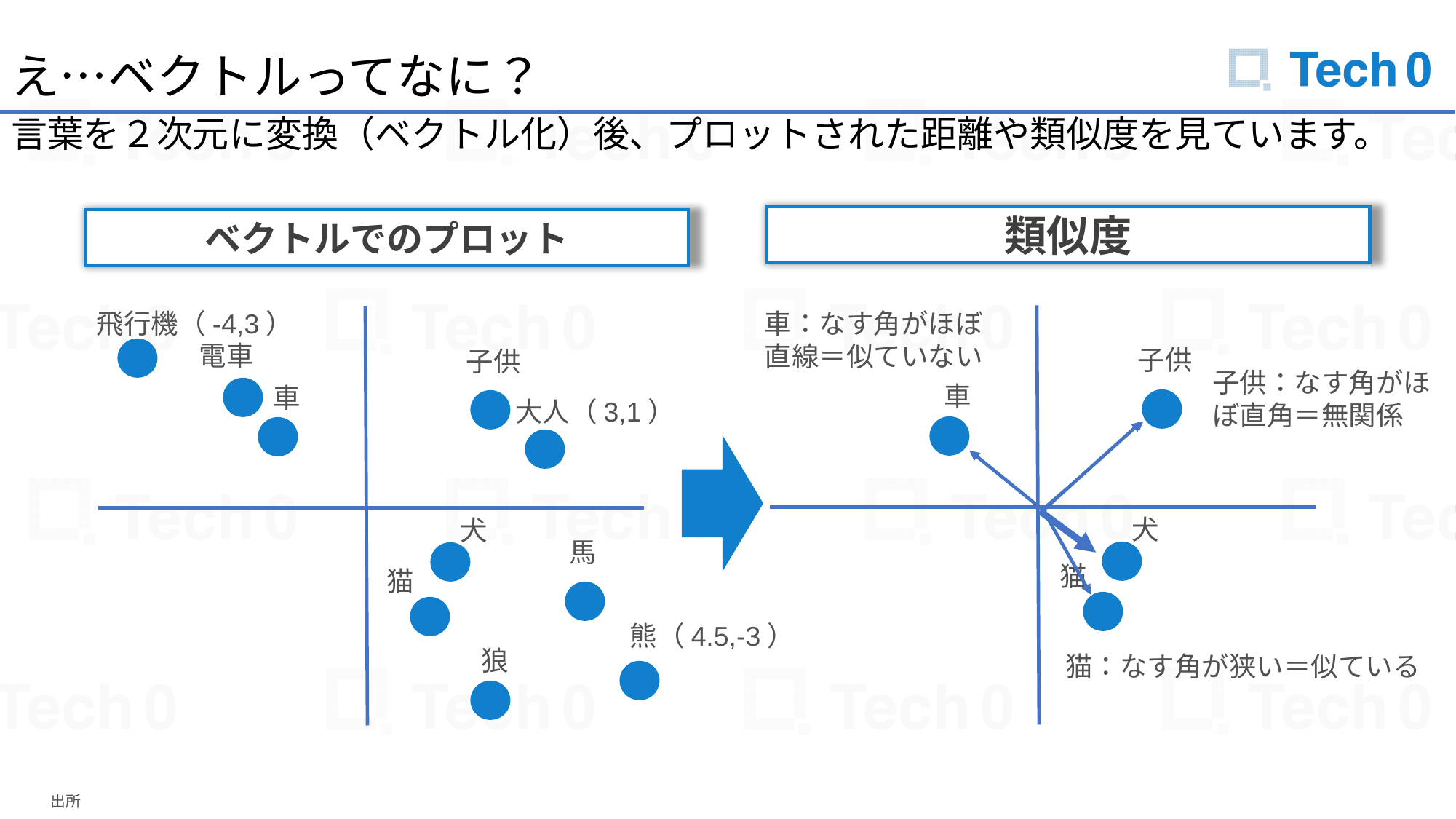

え…ベクトルってなに？
言葉を２次元に変換（ベクトル化）後、プロットされた距離や類似度を見ています。

類似度
ベクトルでのプロット
車：なす角がほぼ直線＝似ていない
飛行機（-4,3）
電車
子供

子供
子供：なす角がほぼ直角＝無関係
車
車

大人（3,1）

犬
犬
馬

猫
猫

熊（4.5,-3）
狼
猫：なす角が狭い＝似ている